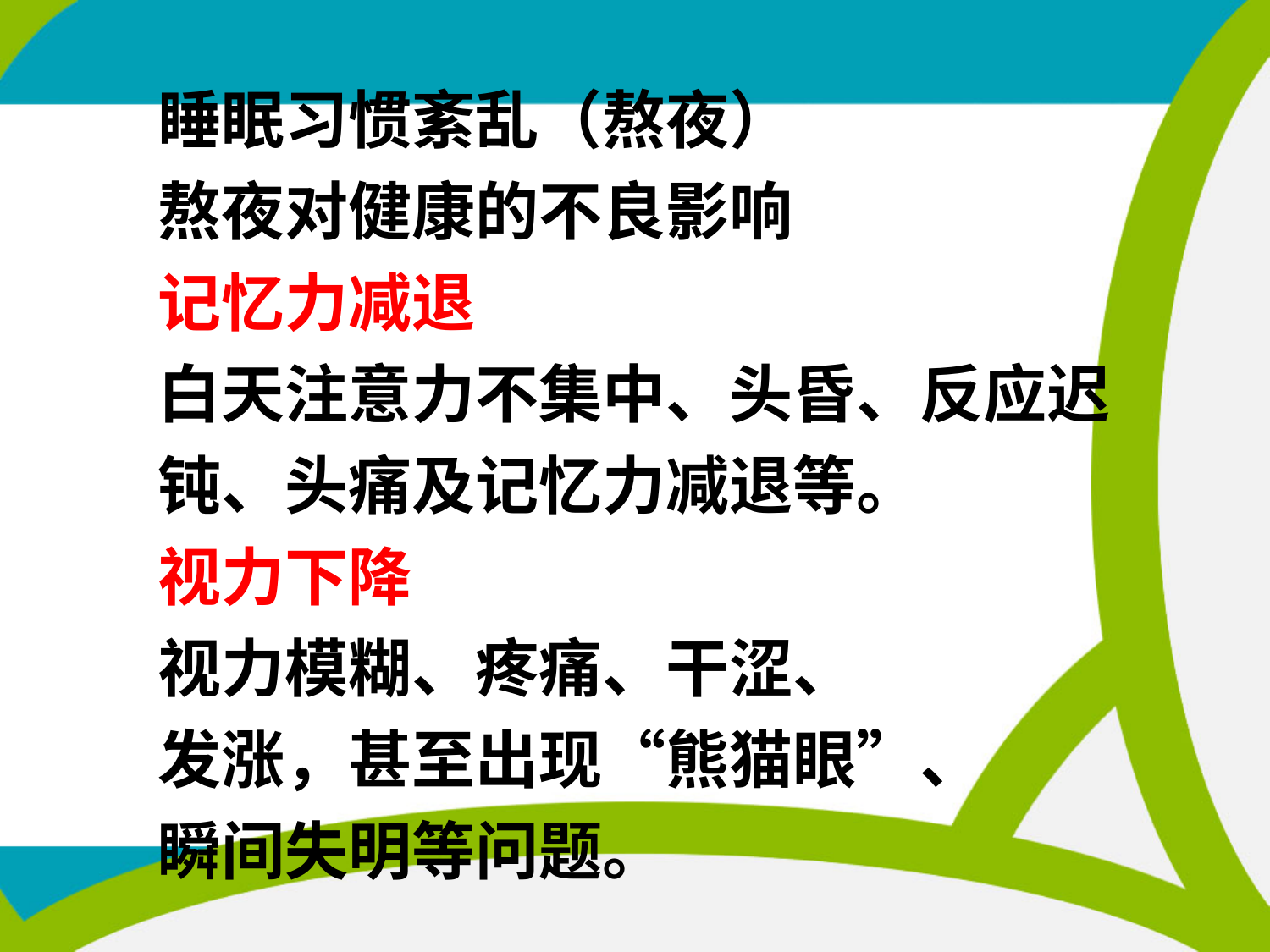

# 睡眠习惯紊乱（熬夜） 熬夜对健康的不良影响 记忆力减退 白天注意力不集中、头昏、反应迟钝、头痛及记忆力减退等。 视力下降 视力模糊、疼痛、干涩、 发涨，甚至出现“熊猫眼”、 瞬间失明等问题。